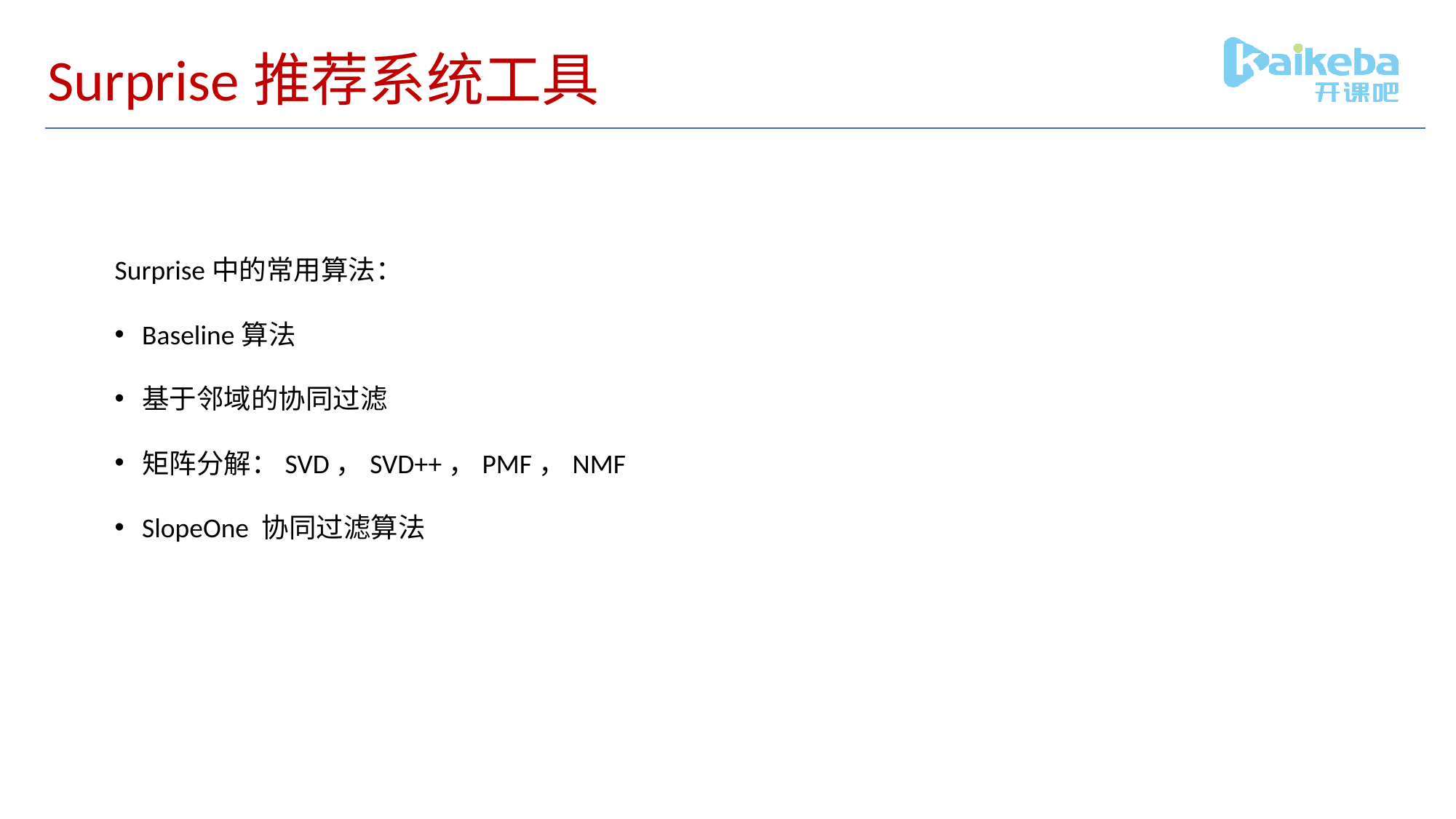

# Surprise推荐系统工具
Surprise中的常用算法：
Baseline算法
基于邻域的协同过滤
矩阵分解：SVD，SVD++，PMF，NMF
SlopeOne 协同过滤算法